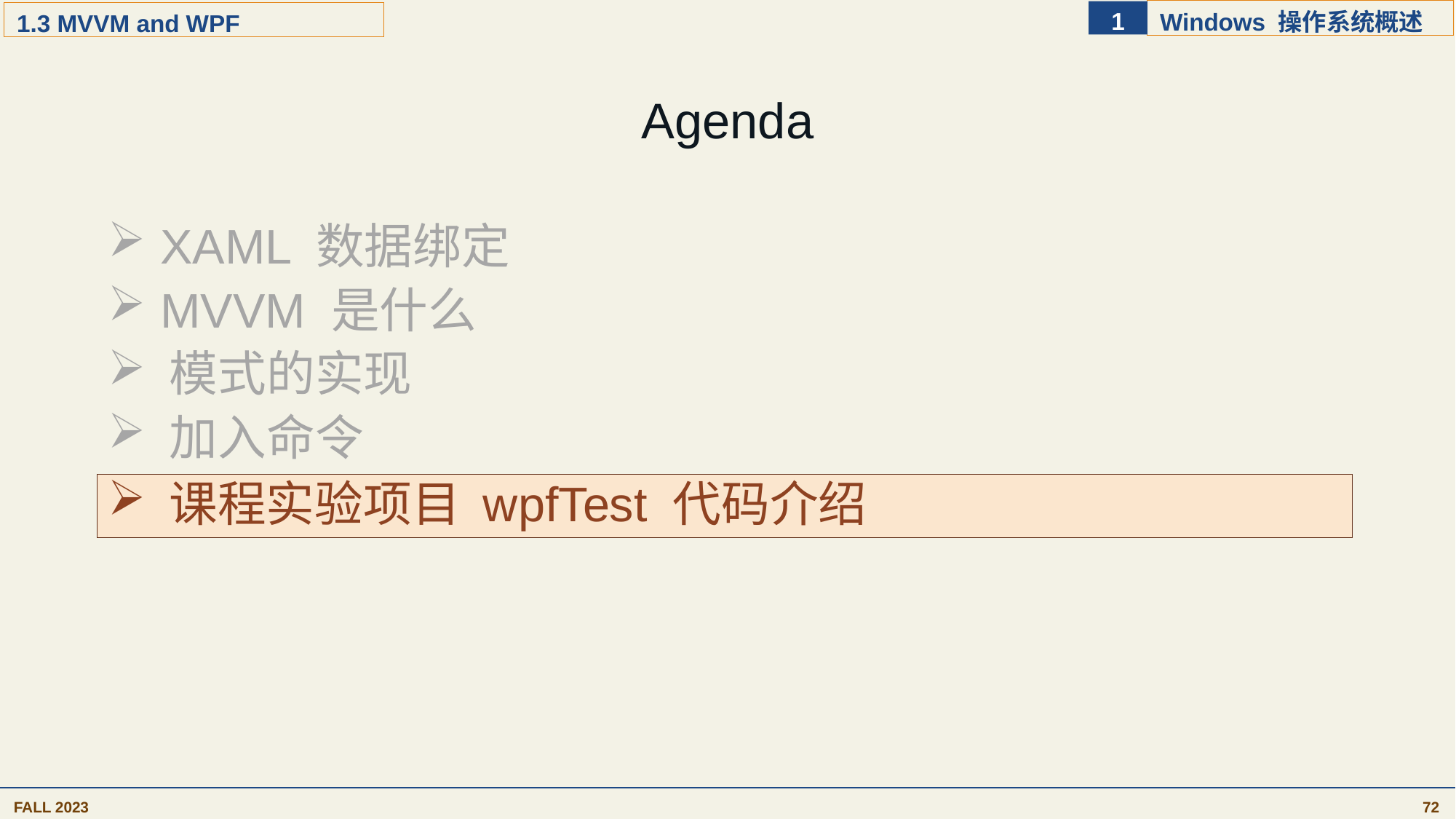

Agenda
 XAML 数据绑定
 MVVM 是什么
 模式的实现
 加入命令
 课程实验项目 wpfTest 代码介绍
 课程实验项目 wpfTest 代码介绍